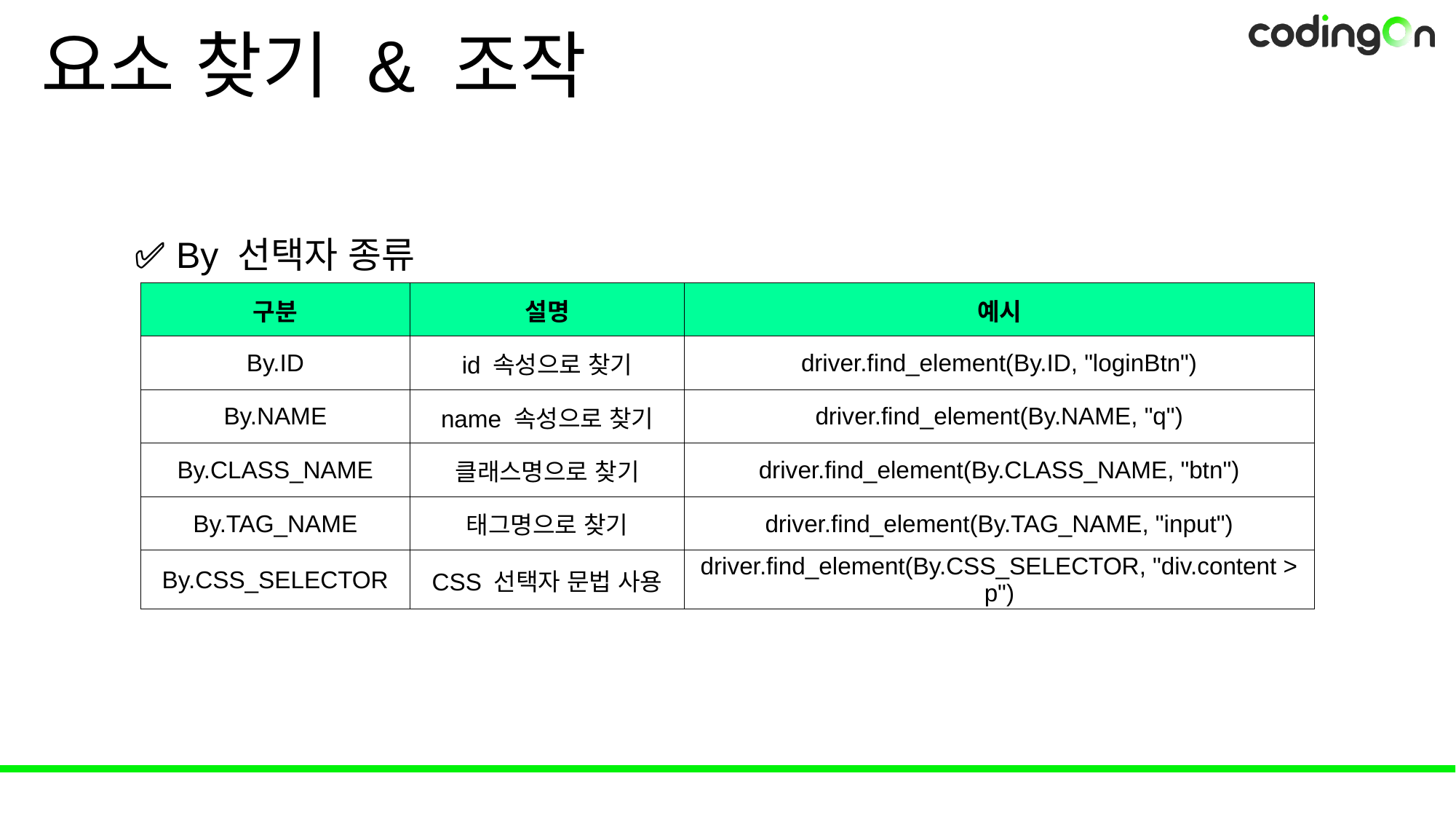

# 요소 찾기 & 조작
✅ By 선택자 종류
| 구분 | 설명 | 예시 |
| --- | --- | --- |
| By.ID | id 속성으로 찾기 | driver.find\_element(By.ID, "loginBtn") |
| By.NAME | name 속성으로 찾기 | driver.find\_element(By.NAME, "q") |
| By.CLASS\_NAME | 클래스명으로 찾기 | driver.find\_element(By.CLASS\_NAME, "btn") |
| By.TAG\_NAME | 태그명으로 찾기 | driver.find\_element(By.TAG\_NAME, "input") |
| By.CSS\_SELECTOR | CSS 선택자 문법 사용 | driver.find\_element(By.CSS\_SELECTOR, "div.content > p") |